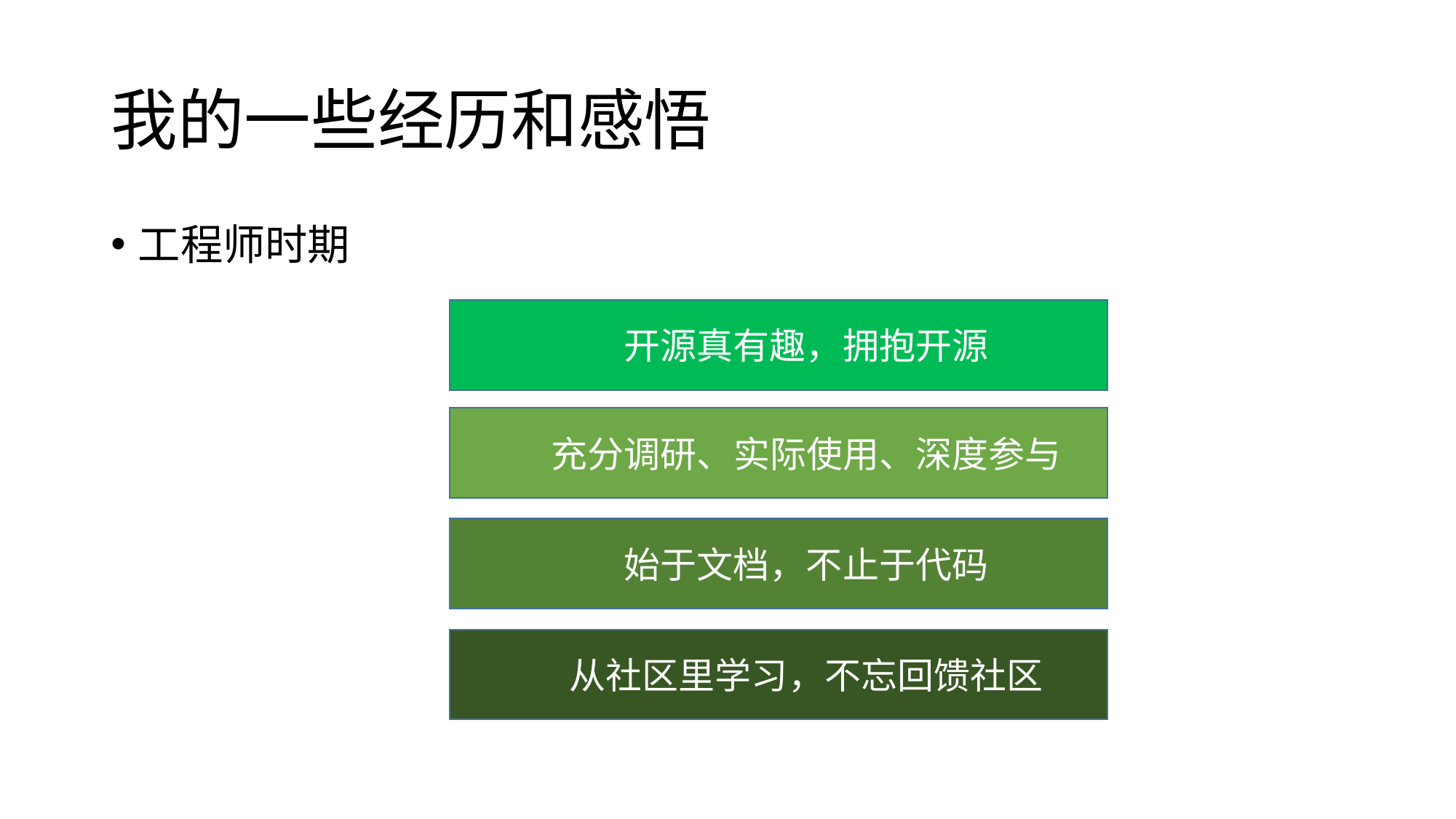

# 我的一些经历和感悟
工程师时期

开源真有趣，拥抱开源
充分调研、实际使用、深度参与
始于文档，不止于代码
从社区里学习，不忘回馈社区